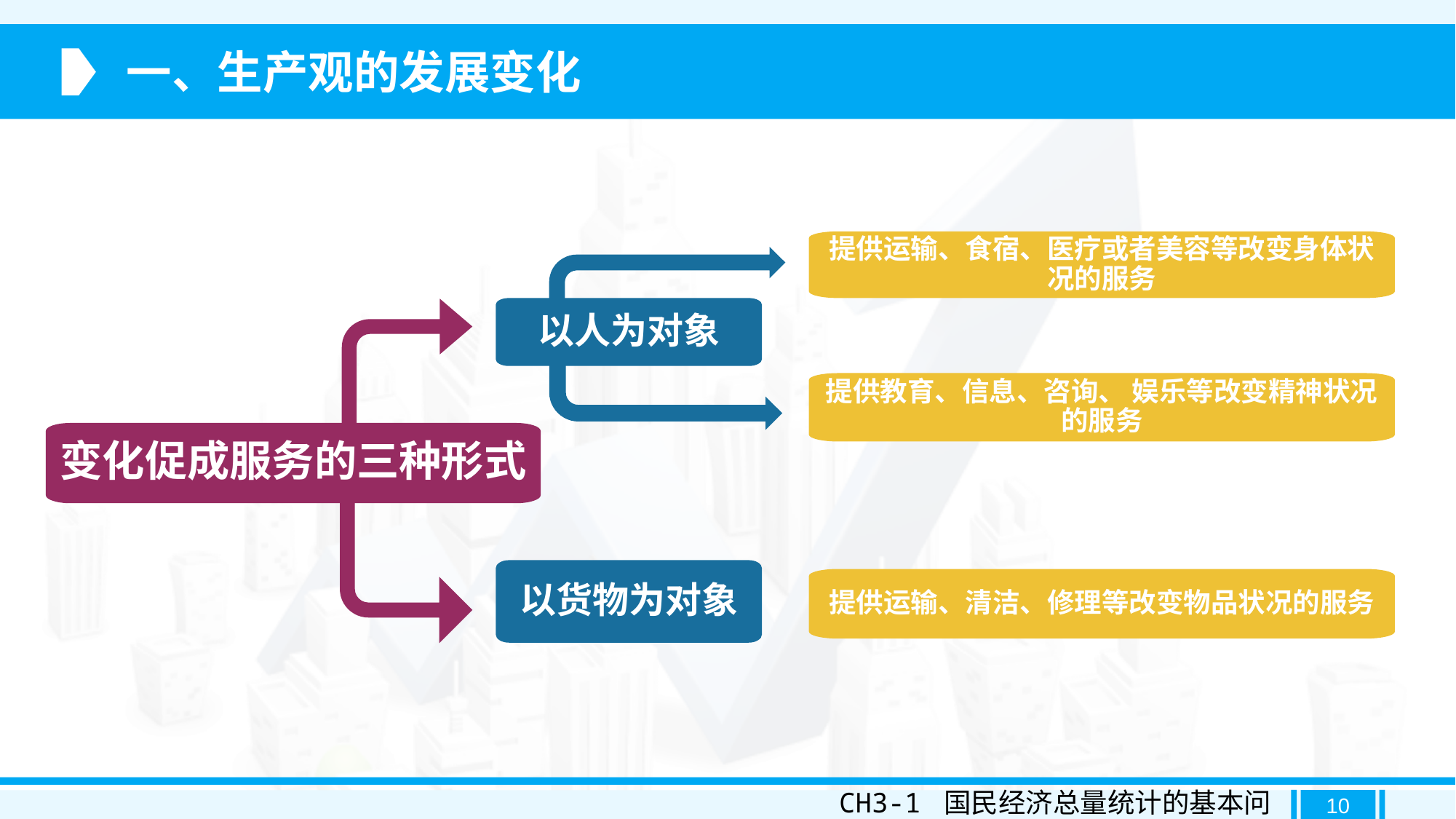

一、生产观的发展变化

提供运输、食宿、医疗或者美容等改变身体状况的服务

以人为对象

提供教育、信息、咨询、 娱乐等改变精神状况的服务
变化促成服务的三种形式

以货物为对象
提供运输、清洁、修理等改变物品状况的服务
CH3-1 国民经济总量统计的基本问题
10